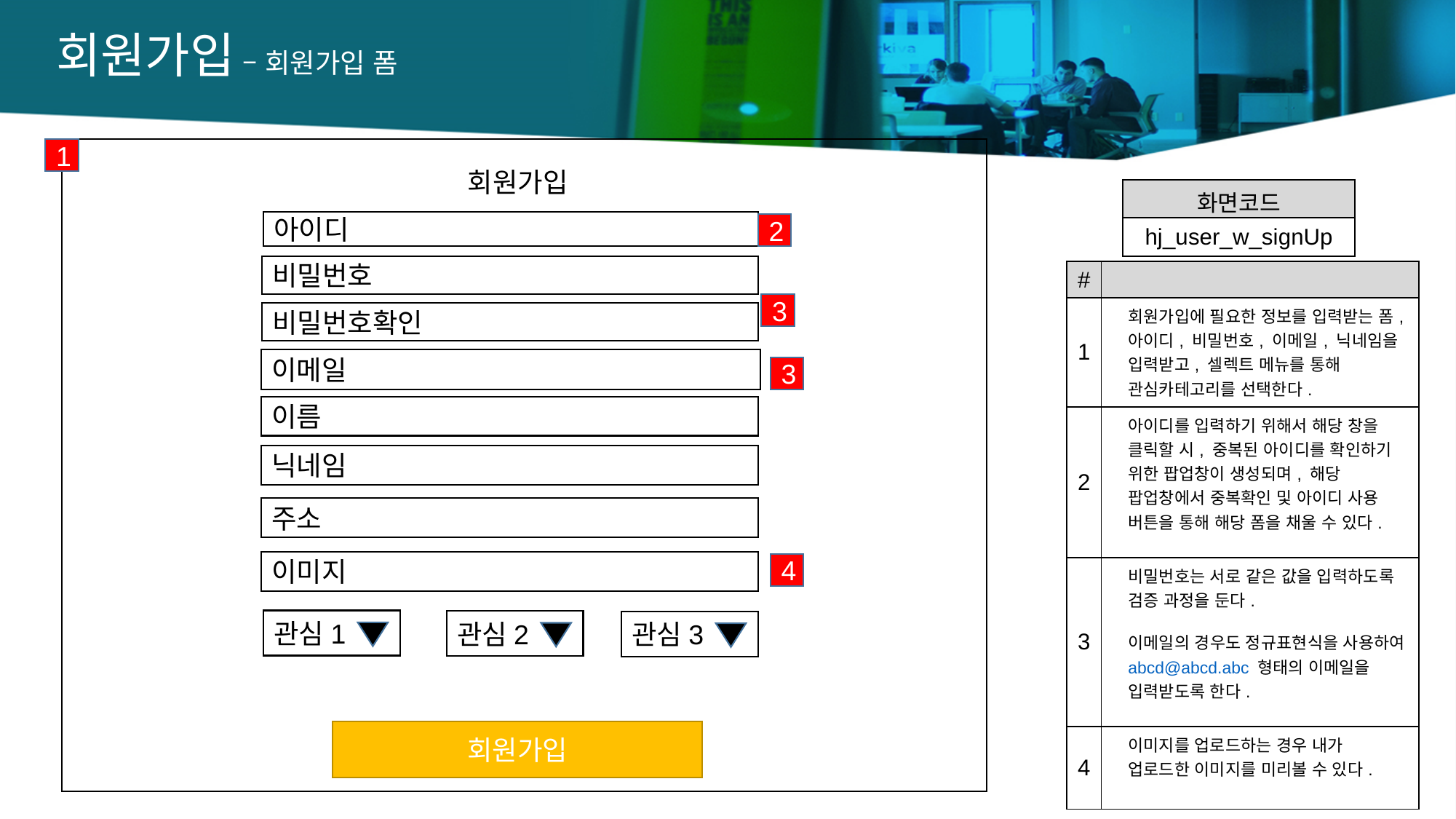

회원가입 – 회원가입 폼
1

회원가입
| 화면코드 |
| --- |
| hj\_user\_w\_signUp |
아이디
2
비밀번호
| # |  |
| --- | --- |
| 1 | 회원가입에 필요한 정보를 입력받는 폼, 아이디, 비밀번호, 이메일, 닉네임을 입력받고, 셀렉트 메뉴를 통해 관심카테고리를 선택한다. |
| 2 | 아이디를 입력하기 위해서 해당 창을 클릭할 시, 중복된 아이디를 확인하기 위한 팝업창이 생성되며, 해당 팝업창에서 중복확인 및 아이디 사용 버튼을 통해 해당 폼을 채울 수 있다. |
| 3 | 비밀번호는 서로 같은 값을 입력하도록 검증 과정을 둔다. 이메일의 경우도 정규표현식을 사용하여 abcd@abcd.abc 형태의 이메일을 입력받도록 한다. |
| 4 | 이미지를 업로드하는 경우 내가 업로드한 이미지를 미리볼 수 있다. |
3
비밀번호확인
이메일
3
이름
닉네임
주소
이미지
4
관심1
관심2
관심3

회원가입